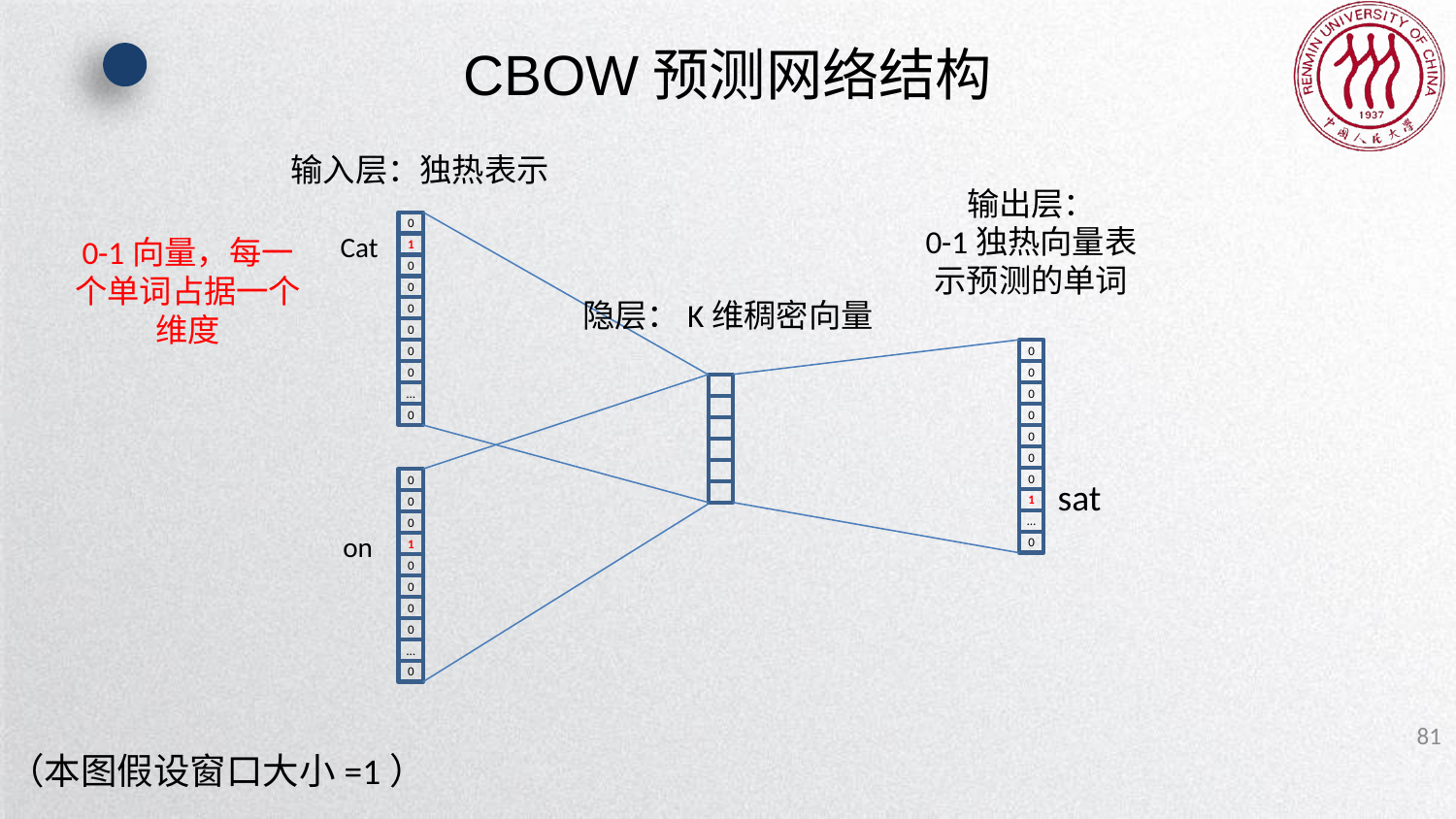

# CBOW预测网络结构
输入层：独热表示
输出层：
0-1独热向量表示预测的单词
0
1
0
0
0
0
0
0
…
0
Cat
0-1向量，每一个单词占据一个维度
隐层：K维稠密向量
0
0
0
0
0
0
0
1
…
0

sat
0
0
0
1
0
0
0
0
…
0
on
81
（本图假设窗口大小=1）